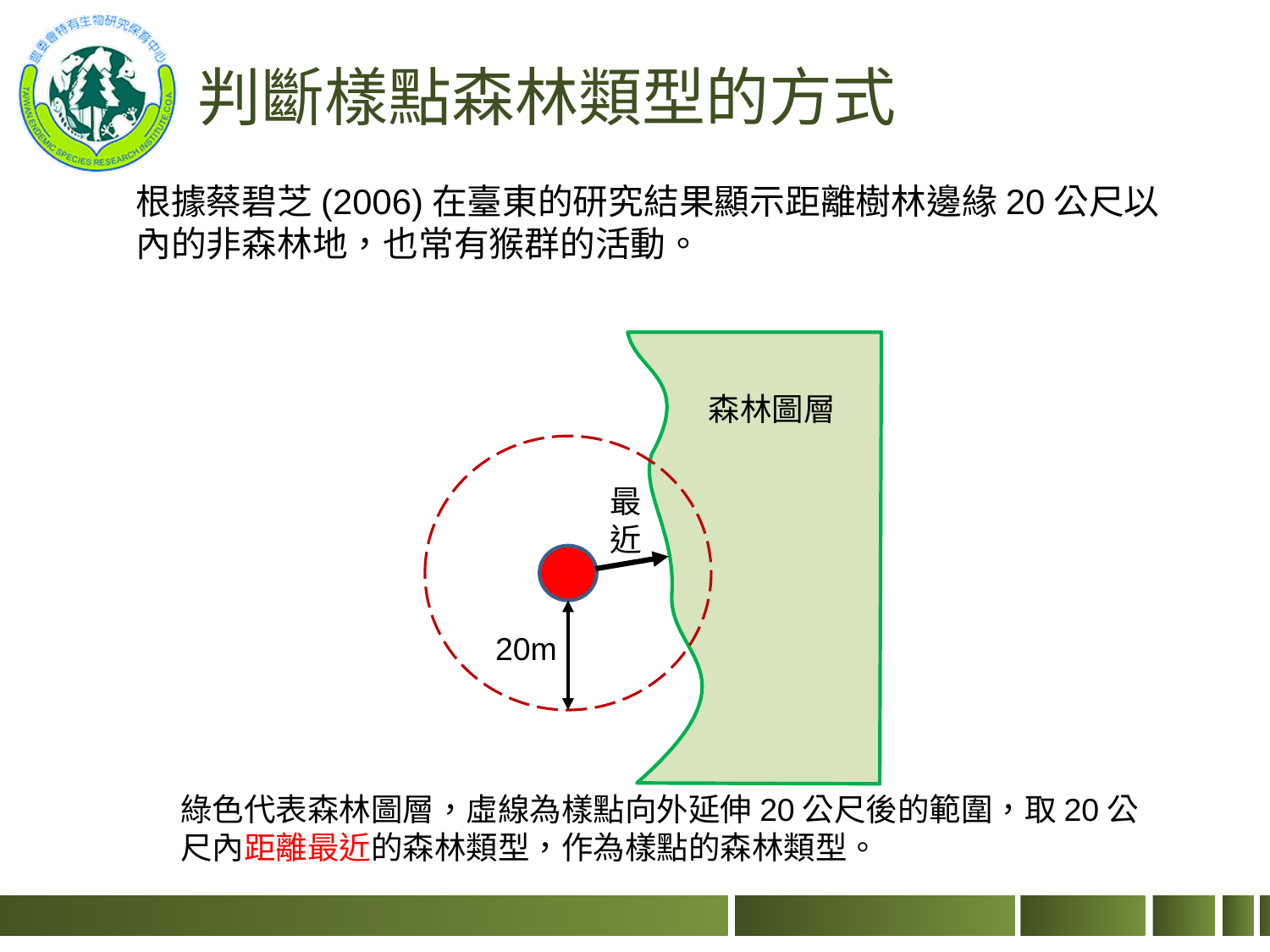

# 判斷樣點森林類型的方式
根據蔡碧芝(2006)在臺東的研究結果顯示距離樹林邊緣20公尺以內的非森林地，也常有猴群的活動。

20m
森林圖層
最
近
綠色代表森林圖層，虛線為樣點向外延伸20公尺後的範圍，取20公尺內距離最近的森林類型，作為樣點的森林類型。